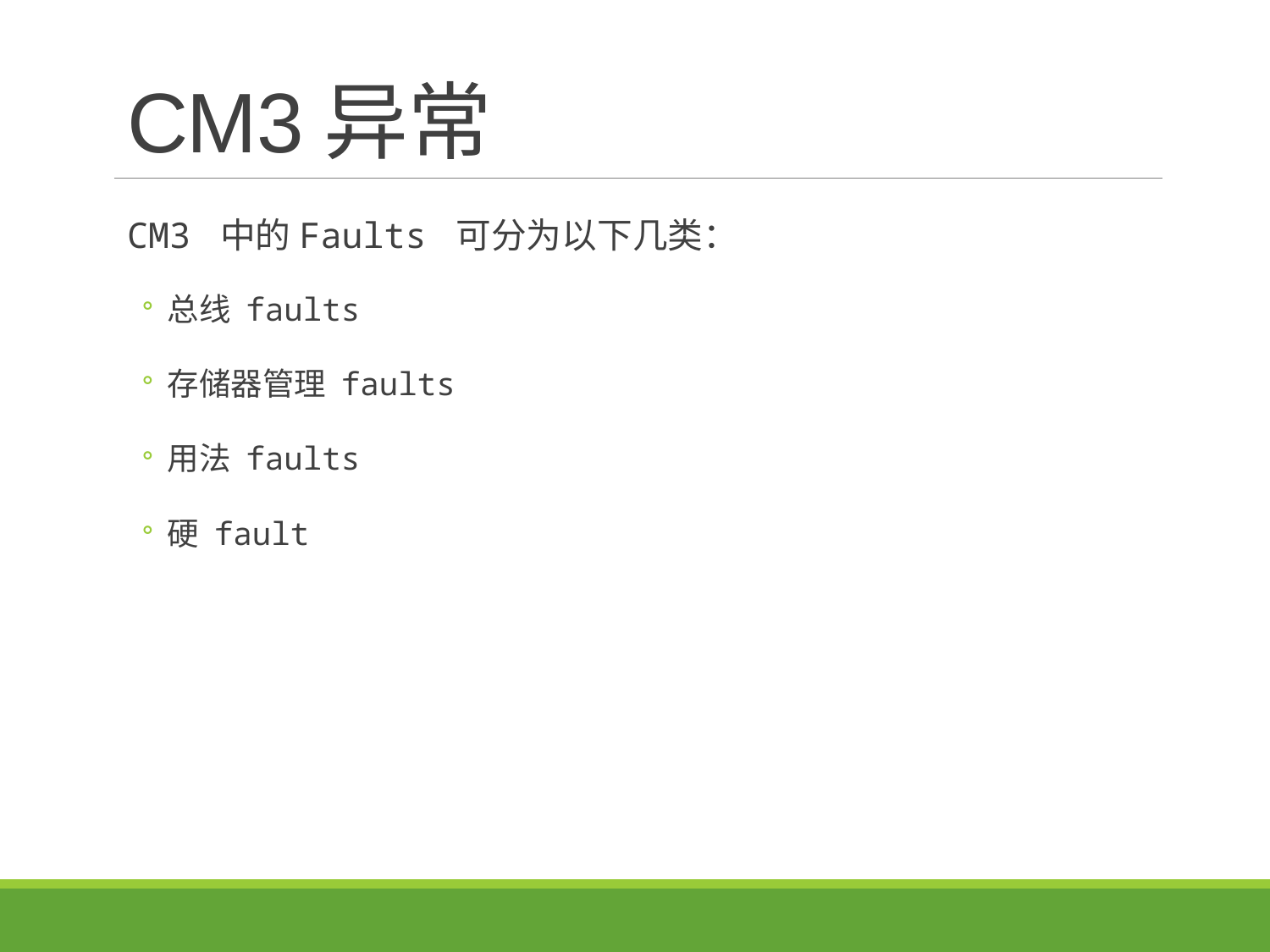

# CM3异常
CM3 中的Faults 可分为以下几类：
总线 faults
存储器管理 faults
用法 faults
硬 fault